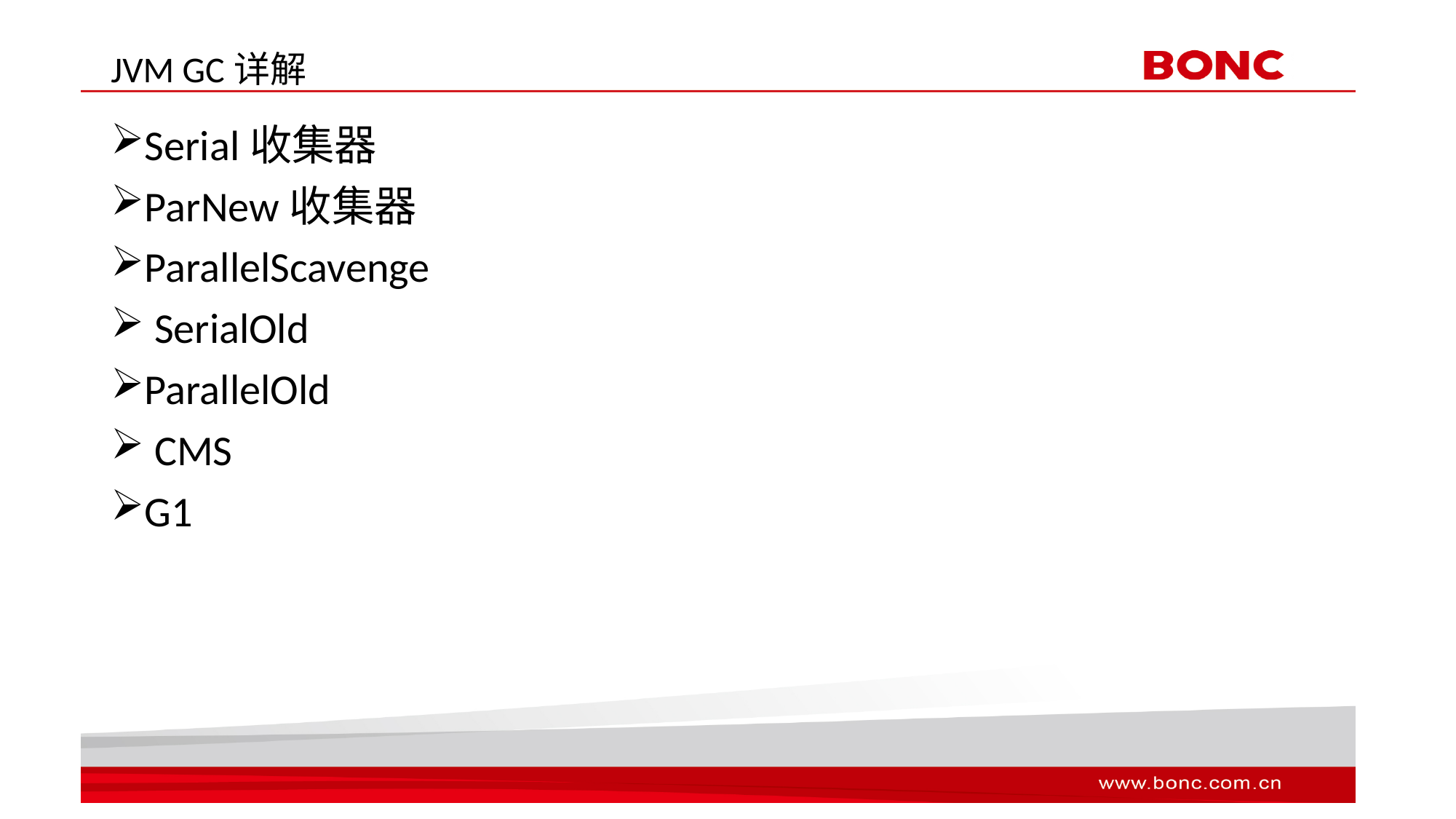

# JVM GC详解
Serial收集器
ParNew收集器
ParallelScavenge
 SerialOld
ParallelOld
 CMS
G1